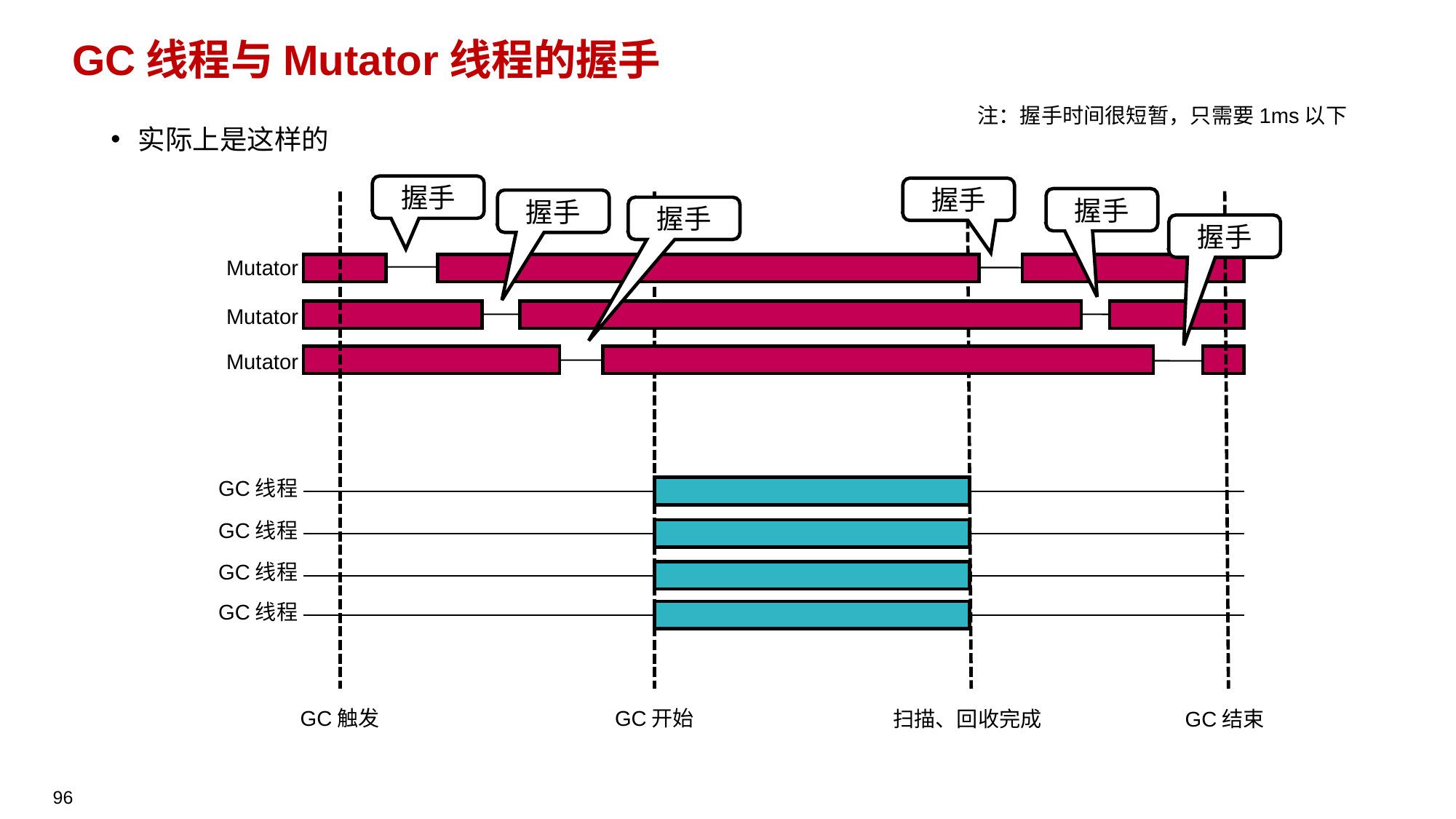

# GC线程与Mutator线程的握手
注：握手时间很短暂，只需要1ms以下
实际上是这样的
握手
握手
握手
握手
握手
握手
Mutator

Mutator

Mutator
GC线程

GC线程

GC线程

GC线程

GC触发
GC开始
扫描、回收完成
GC结束